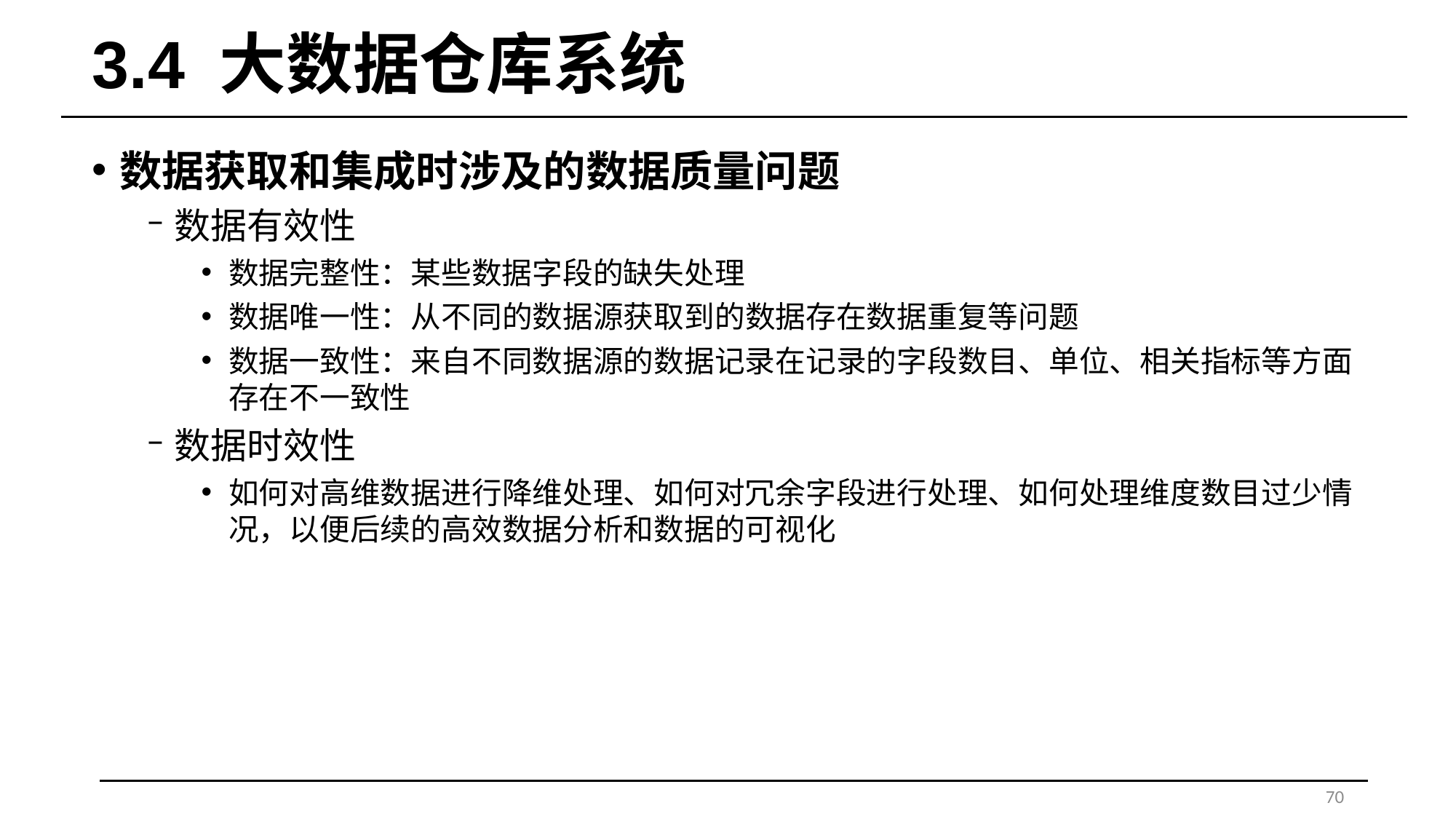

# 3.4 大数据仓库系统
数据获取和集成时涉及的数据质量问题
数据有效性
数据完整性：某些数据字段的缺失处理
数据唯一性：从不同的数据源获取到的数据存在数据重复等问题
数据一致性：来自不同数据源的数据记录在记录的字段数目、单位、相关指标等方面存在不一致性
数据时效性
如何对高维数据进行降维处理、如何对冗余字段进行处理、如何处理维度数目过少情况，以便后续的高效数据分析和数据的可视化
70